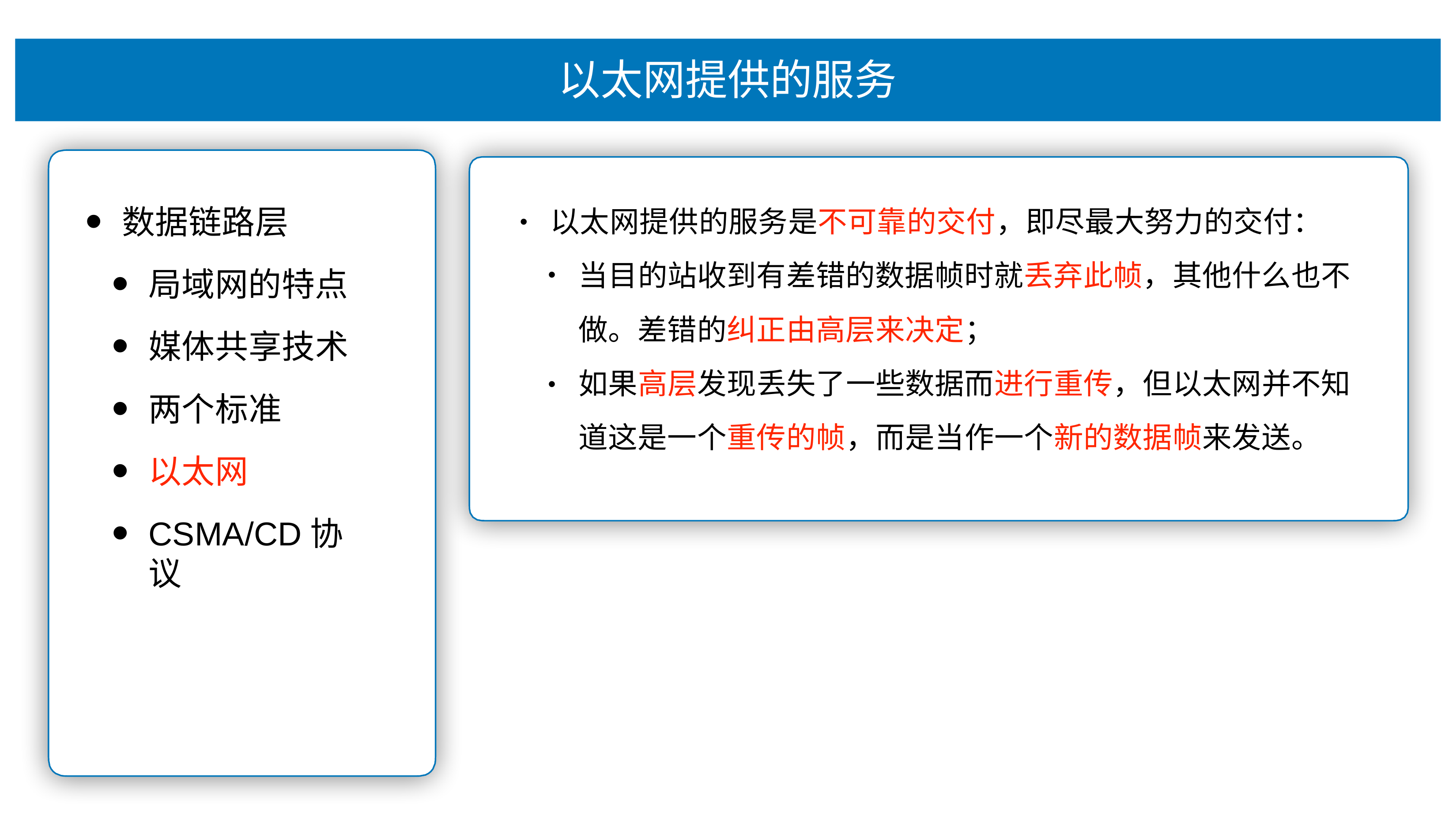

# 以太⽹提供的服务

数据链路层
局域⽹的特点
媒体共享技术
两个标准
以太⽹
CSMA/CD协议
以太⽹提供的服务是不可靠的交付，即尽最⼤努⼒的交付：
•
当⽬的站收到有差错的数据帧时就丢弃此帧，其他什么也不 做。差错的纠正由⾼层来决定；
如果⾼层发现丢失了⼀些数据⽽进⾏重传，但以太⽹并不知 道这是⼀个重传的帧，⽽是当作⼀个新的数据帧来发送。
•